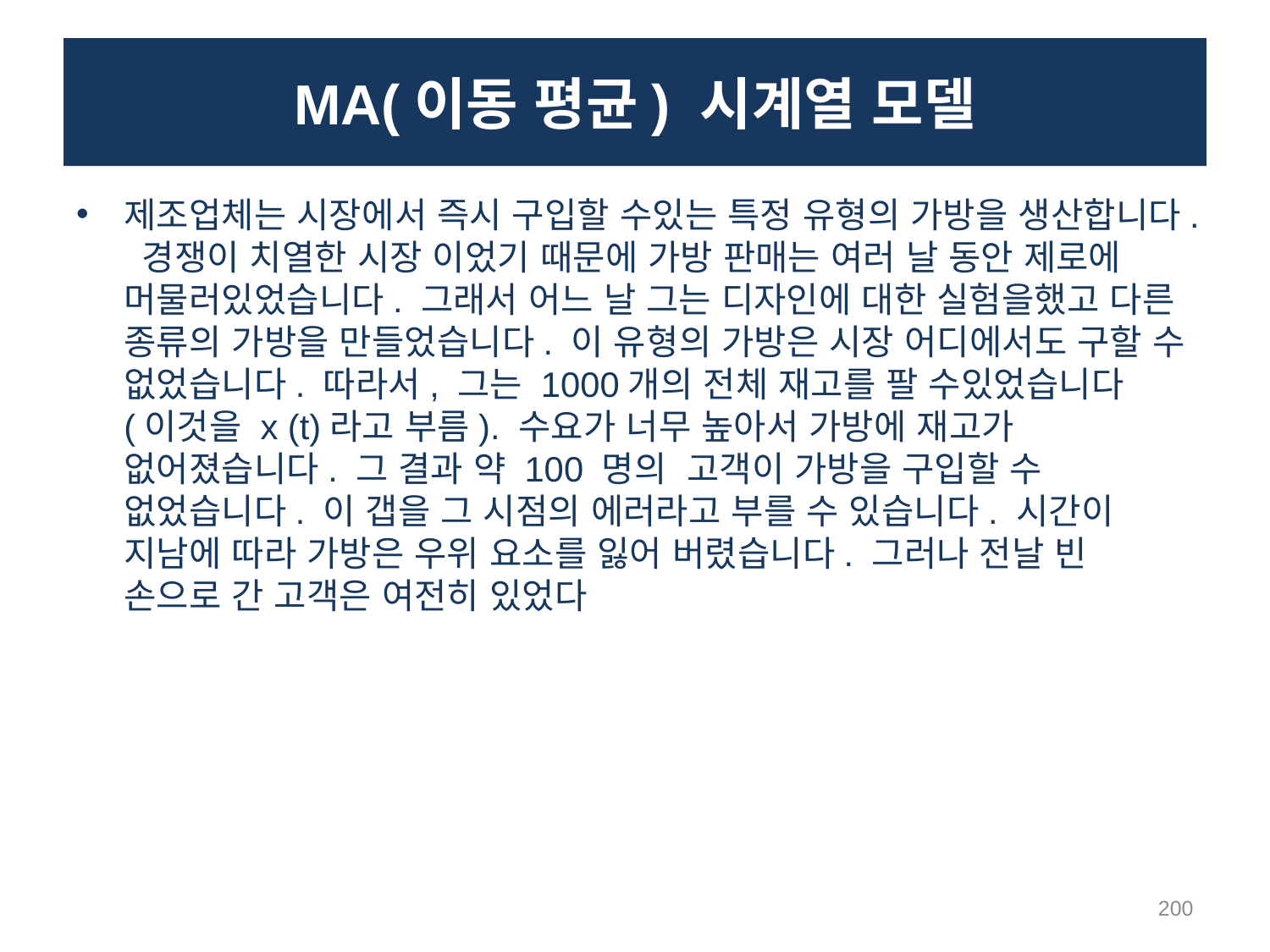

# MA(이동 평균) 시계열 모델
제조업체는 시장에서 즉시 구입할 수있는 특정 유형의 가방을 생산합니다. 경쟁이 치열한 시장 이었기 때문에 가방 판매는 여러 날 동안 제로에 머물러있었습니다. 그래서 어느 날 그는 디자인에 대한 실험을했고 다른 종류의 가방을 만들었습니다. 이 유형의 가방은 시장 어디에서도 구할 수 없었습니다. 따라서, 그는 1000개의 전체 재고를 팔 수있었습니다 (이것을 x (t)라고 부름). 수요가 너무 높아서 가방에 재고가 없어졌습니다. 그 결과 약 100 명의  고객이 가방을 구입할 수 없었습니다. 이 갭을 그 시점의 에러라고 부를 수 있습니다. 시간이 지남에 따라 가방은 우위 요소를 잃어 버렸습니다. 그러나 전날 빈 손으로 간 고객은 여전히 ​​있었다
200